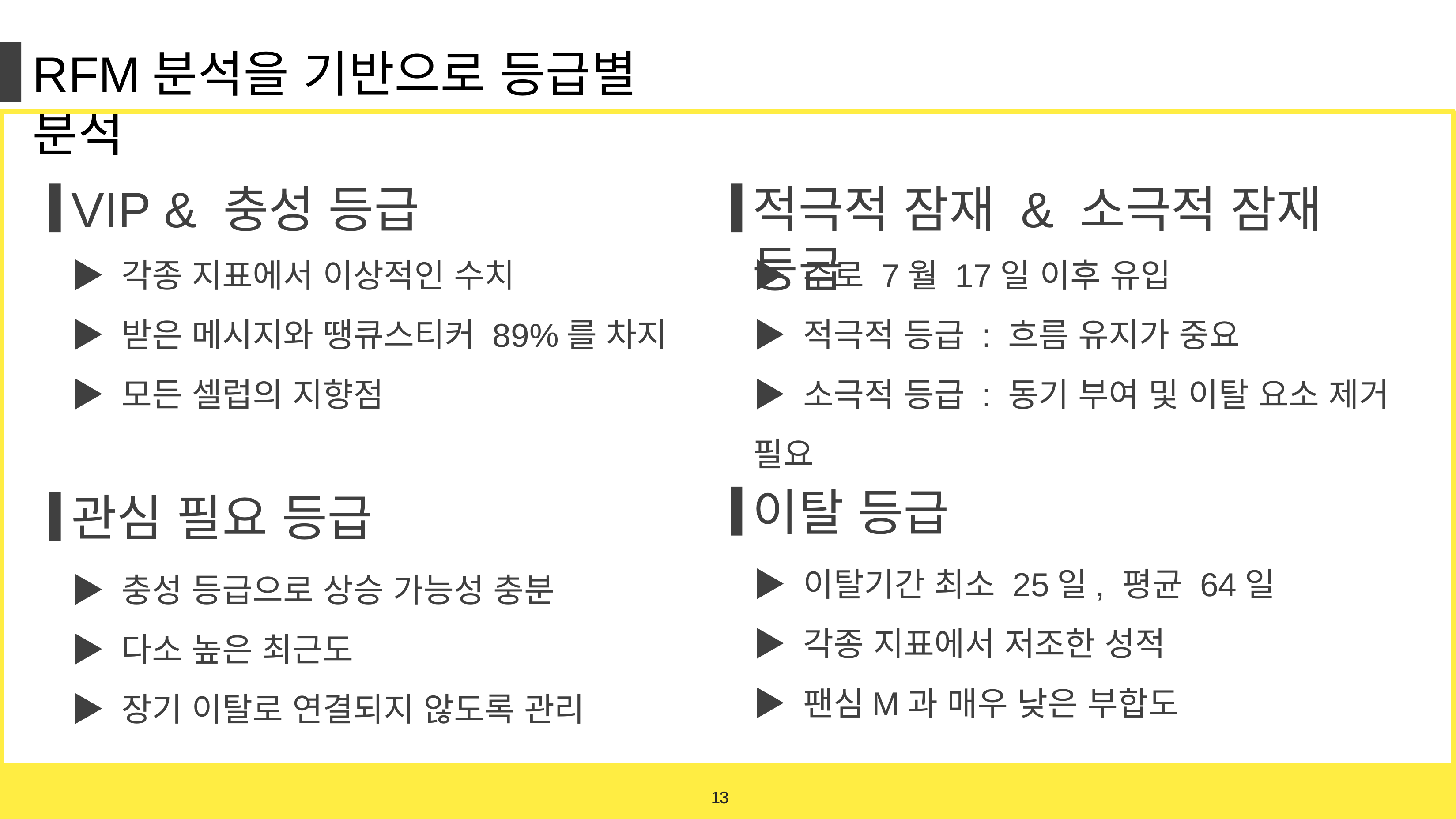

RFM분석을 기반으로 등급별 분석

VIP & 충성 등급
적극적 잠재 & 소극적 잠재 등급

▶ 각종 지표에서 이상적인 수치
▶ 받은 메시지와 땡큐스티커 89%를 차지
▶ 모든 셀럽의 지향점
▶ 주로 7월 17일 이후 유입
▶ 적극적 등급 : 흐름 유지가 중요
▶ 소극적 등급 : 동기 부여 및 이탈 요소 제거 필요
이탈 등급
관심 필요 등급

▶ 이탈기간 최소 25일, 평균 64일
▶ 각종 지표에서 저조한 성적
▶ 팬심M과 매우 낮은 부합도
▶ 충성 등급으로 상승 가능성 충분
▶ 다소 높은 최근도
▶ 장기 이탈로 연결되지 않도록 관리